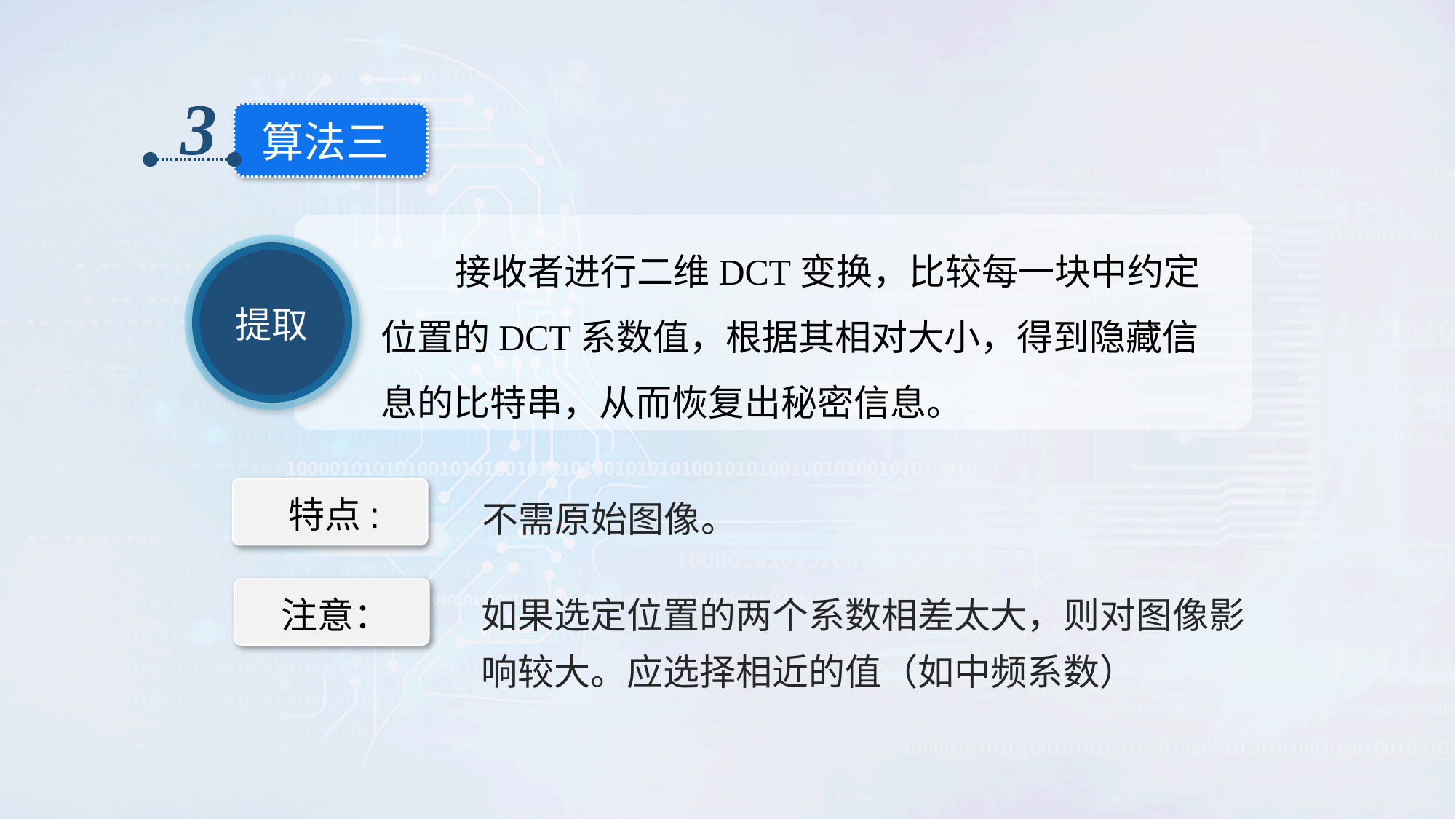

3

算法三

        接收者进行二维DCT变换，比较每一块中约定位置的DCT系数值，根据其相对大小，得到隐藏信息的比特串，从而恢复出秘密信息。

提取
不需原始图像。

特点:
如果选定位置的两个系数相差太大，则对图像影响较大。应选择相近的值（如中频系数）

注意：